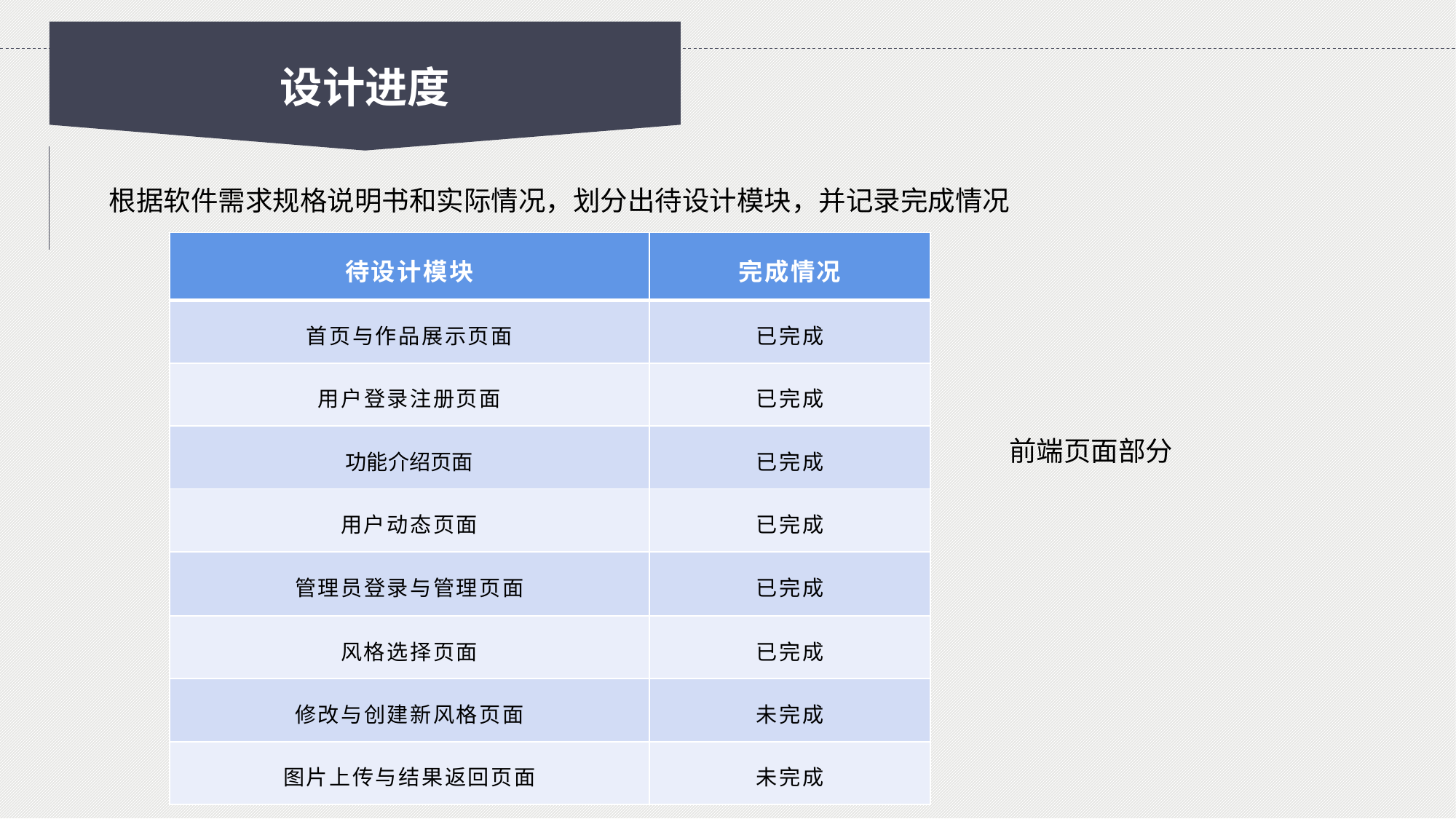

设计进度
根据软件需求规格说明书和实际情况，划分出待设计模块，并记录完成情况
| 待设计模块 | 完成情况 |
| --- | --- |
| 首页与作品展示页面 | 已完成 |
| 用户登录注册页面 | 已完成 |
| 功能介绍页面 | 已完成 |
| 用户动态页面 | 已完成 |
| 管理员登录与管理页面 | 已完成 |
| 风格选择页面 | 已完成 |
| 修改与创建新风格页面 | 未完成 |
| 图片上传与结果返回页面 | 未完成 |
前端页面部分